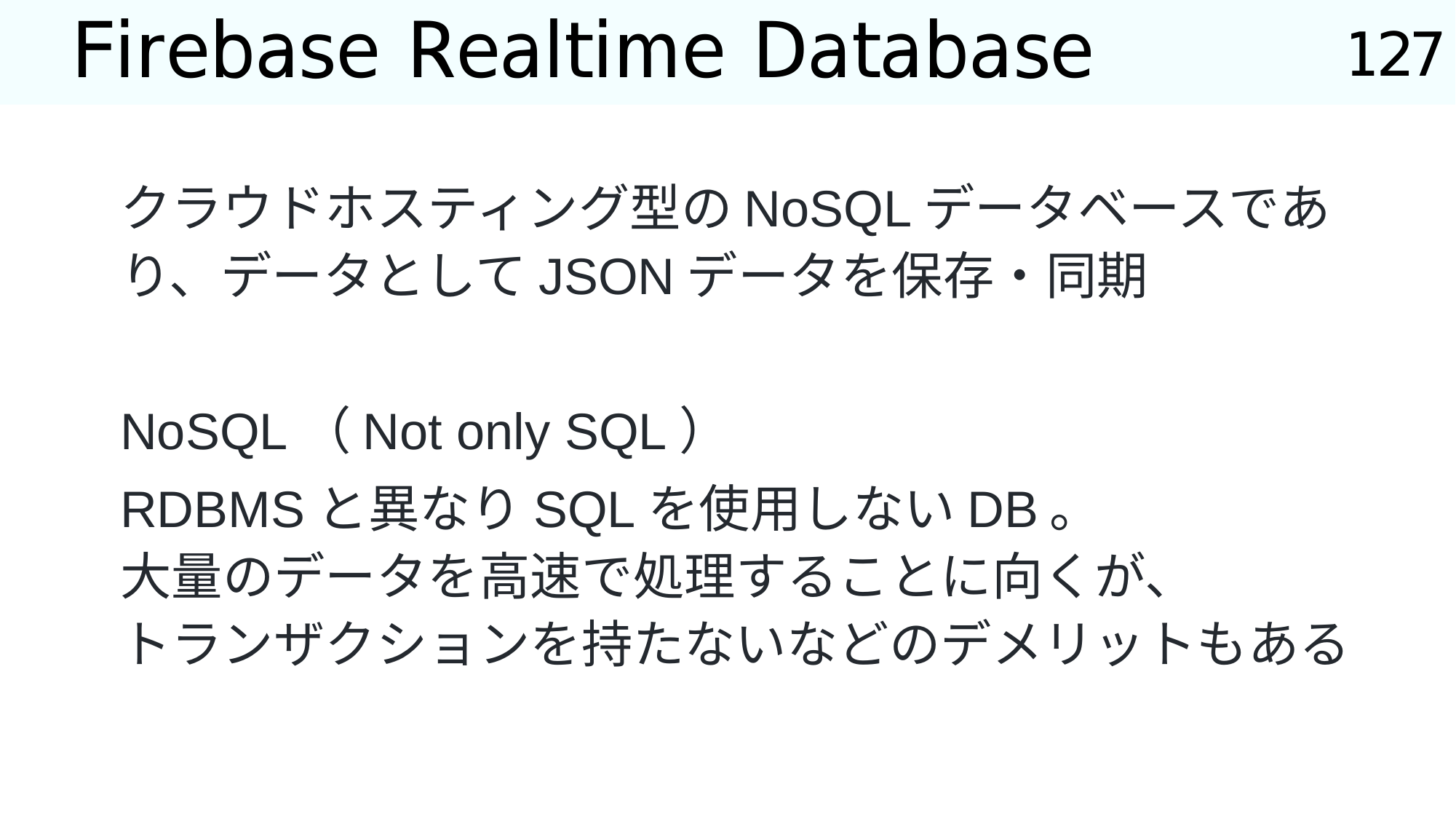

127
# Firebase Realtime Database
クラウドホスティング型のNoSQLデータベースであり、データとしてJSONデータを保存・同期

NoSQL（Not only SQL）
RDBMSと異なりSQLを使用しないDB。
大量のデータを高速で処理することに向くが、
トランザクションを持たないなどのデメリットもある